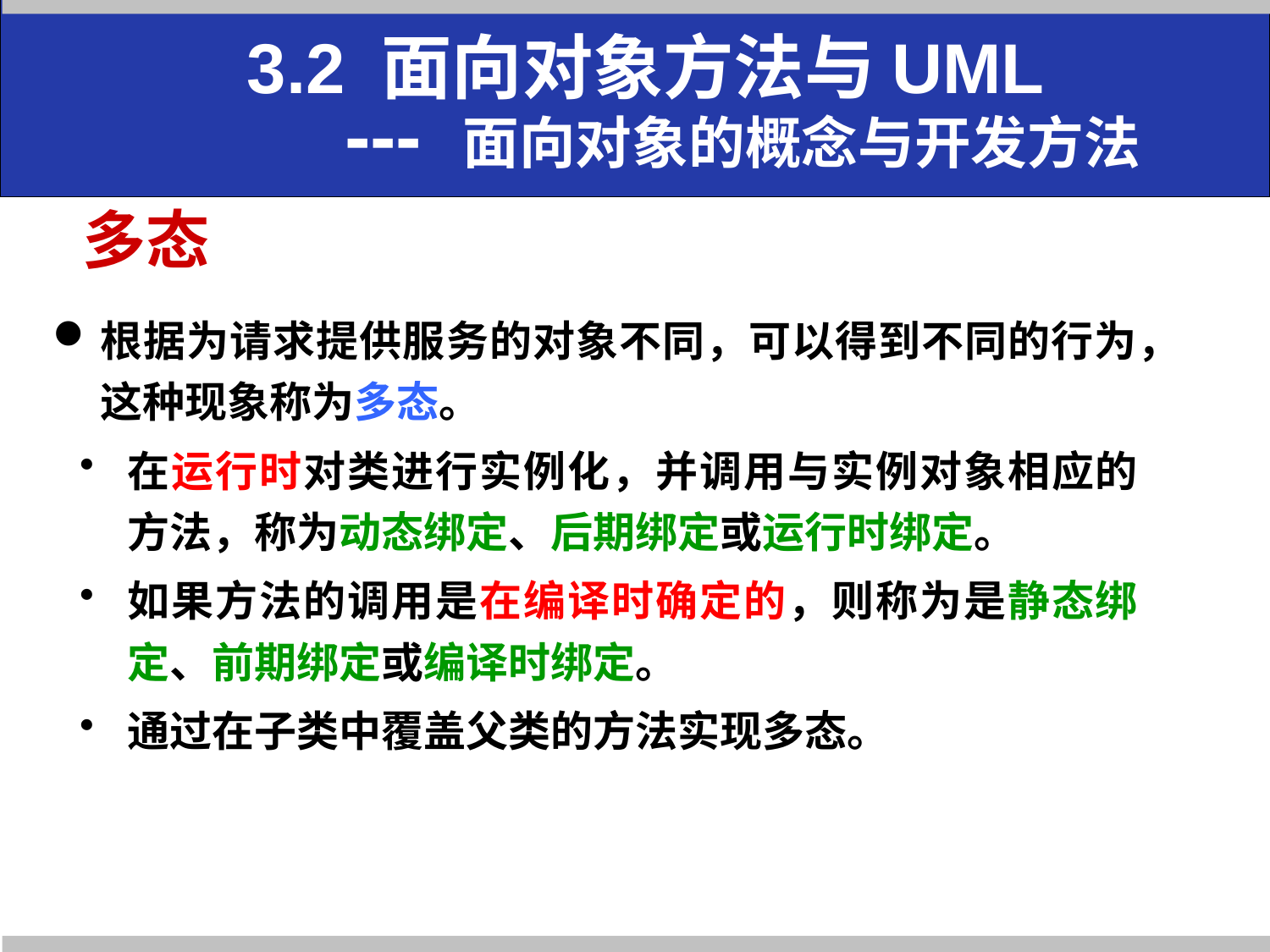

# 3.2 面向对象方法与UML --- 面向对象的概念与开发方法
多态
根据为请求提供服务的对象不同，可以得到不同的行为，这种现象称为多态。
在运行时对类进行实例化，并调用与实例对象相应的方法，称为动态绑定、后期绑定或运行时绑定。
如果方法的调用是在编译时确定的，则称为是静态绑定、前期绑定或编译时绑定。
通过在子类中覆盖父类的方法实现多态。

279